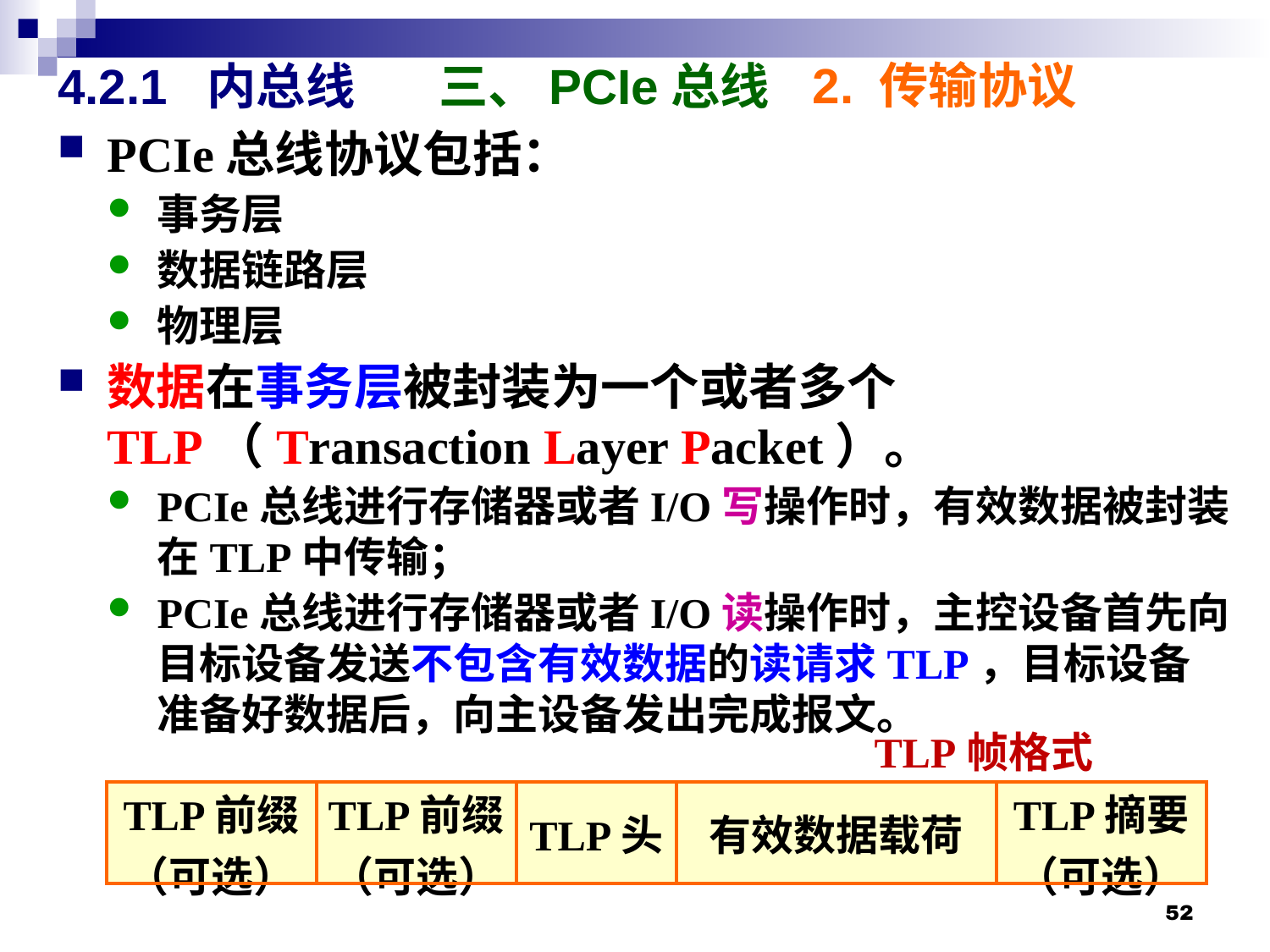

2. 传输协议
# 4.2.1  内总线 	三、PCIe总线
PCIe总线协议包括：
事务层
数据链路层
物理层
数据在事务层被封装为一个或者多个TLP（Transaction Layer Packet）。
PCIe总线进行存储器或者I/O写操作时，有效数据被封装在TLP中传输；
PCIe总线进行存储器或者I/O读操作时，主控设备首先向目标设备发送不包含有效数据的读请求TLP，目标设备准备好数据后，向主设备发出完成报文。
TLP帧格式
| TLP前缀 （可选） | TLP前缀 （可选） | TLP头 | 有效数据载荷 | TLP摘要 （可选） |
| --- | --- | --- | --- | --- |
52